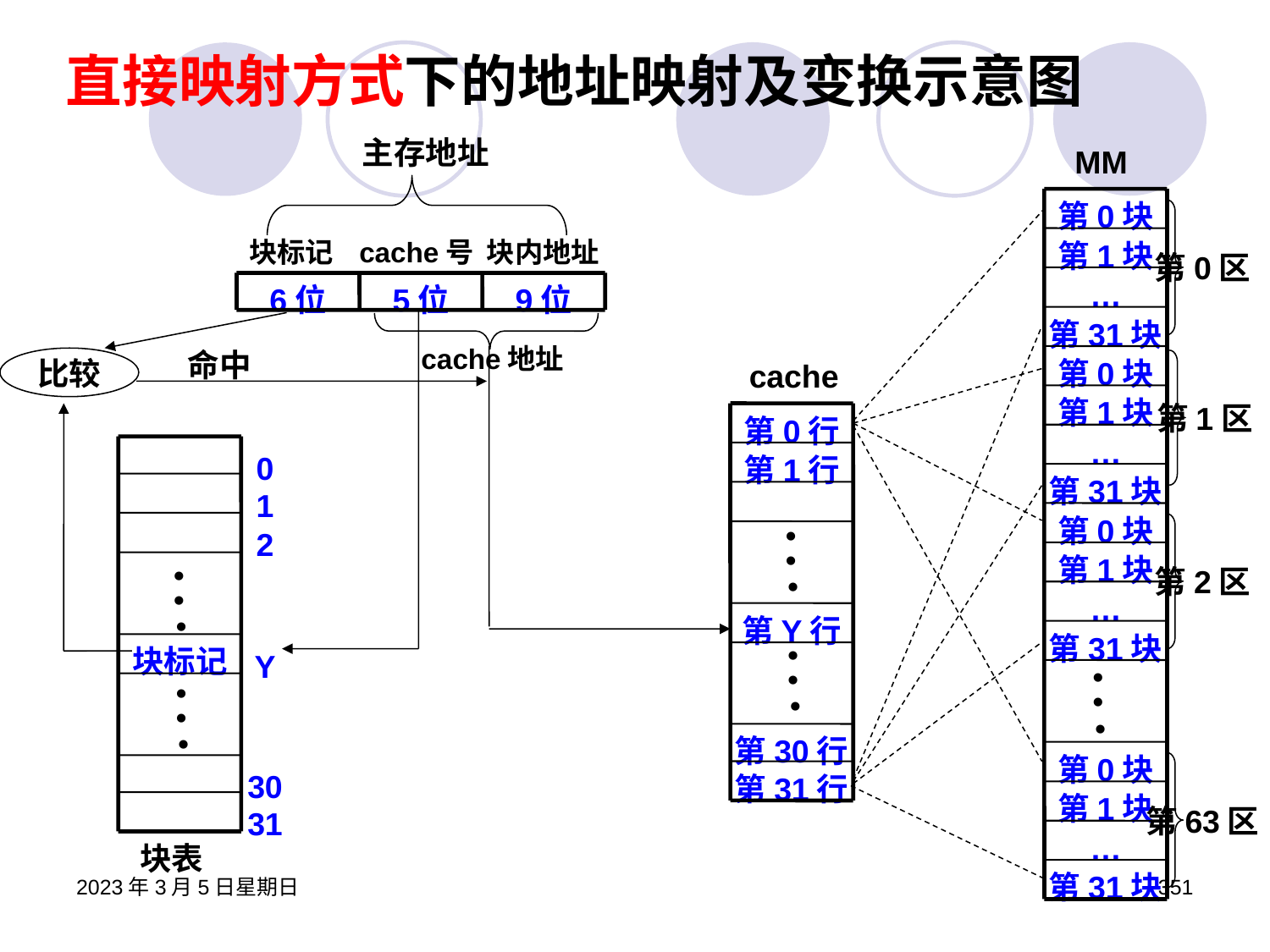

# 直接映射方式下的地址映射及变换示意图
主存地址

MM
第0块

        第0区

第1块

块标记   cache号  块内地址
…

6位

5位

9位

第31块

cache地址
命中

第0块

比较
cache
        第1区

第1块

第0行

…

0
第1行

第31块

1

第0块

•

        第2区
2

•
第1块

•

•
•
…

•
第Y行

第31块

•

块标记

Y

•

•

•

•

•
•
•
•
第30行

第0块

        第63区

30
第31行

第1块

31

…

块表
第31块

2023年3月5日星期日
351